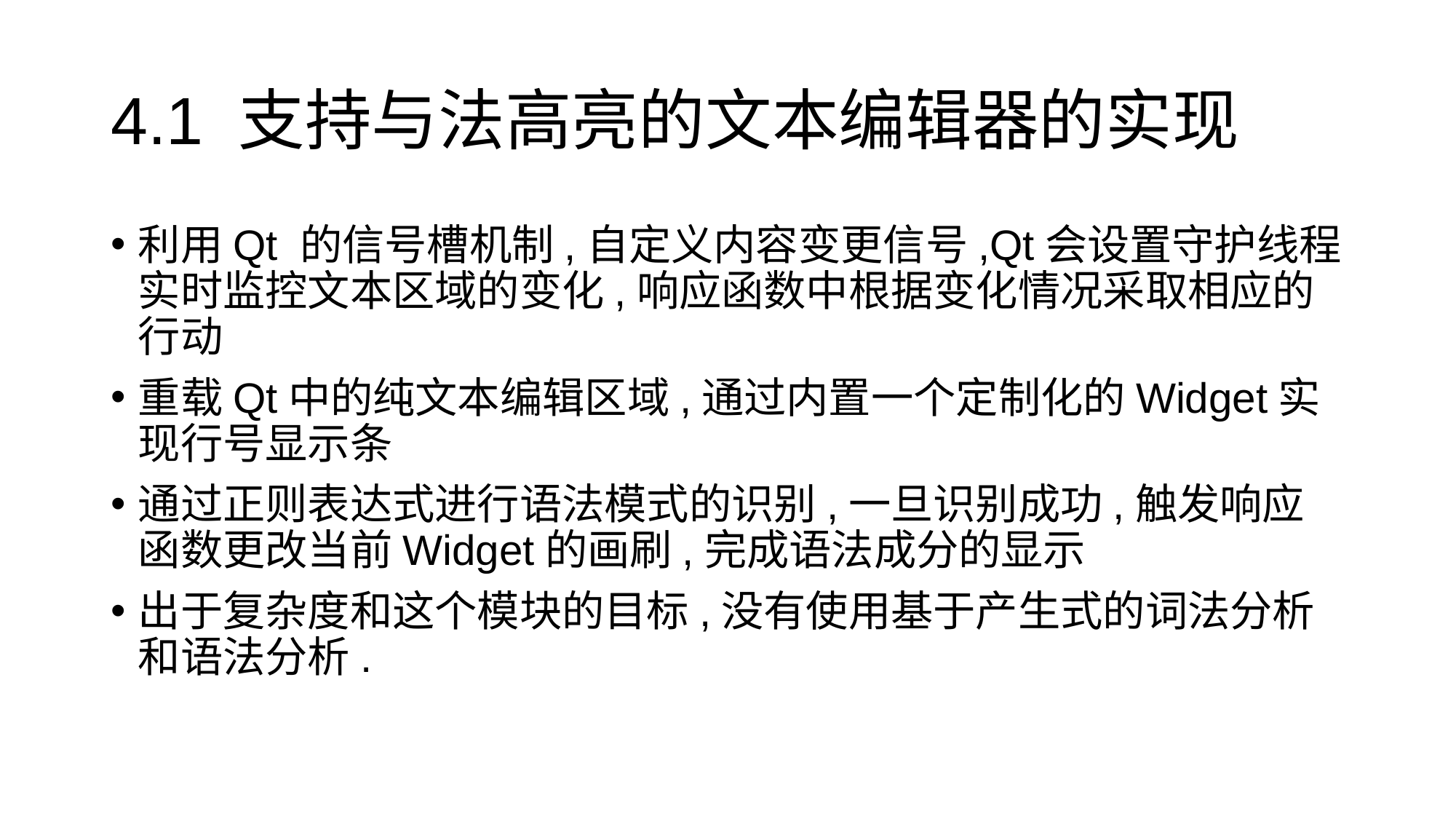

# 4.1 支持与法高亮的文本编辑器的实现
利用Qt 的信号槽机制,自定义内容变更信号,Qt会设置守护线程实时监控文本区域的变化,响应函数中根据变化情况采取相应的行动
重载Qt中的纯文本编辑区域,通过内置一个定制化的Widget实现行号显示条
通过正则表达式进行语法模式的识别,一旦识别成功,触发响应函数更改当前Widget的画刷,完成语法成分的显示
出于复杂度和这个模块的目标,没有使用基于产生式的词法分析和语法分析.